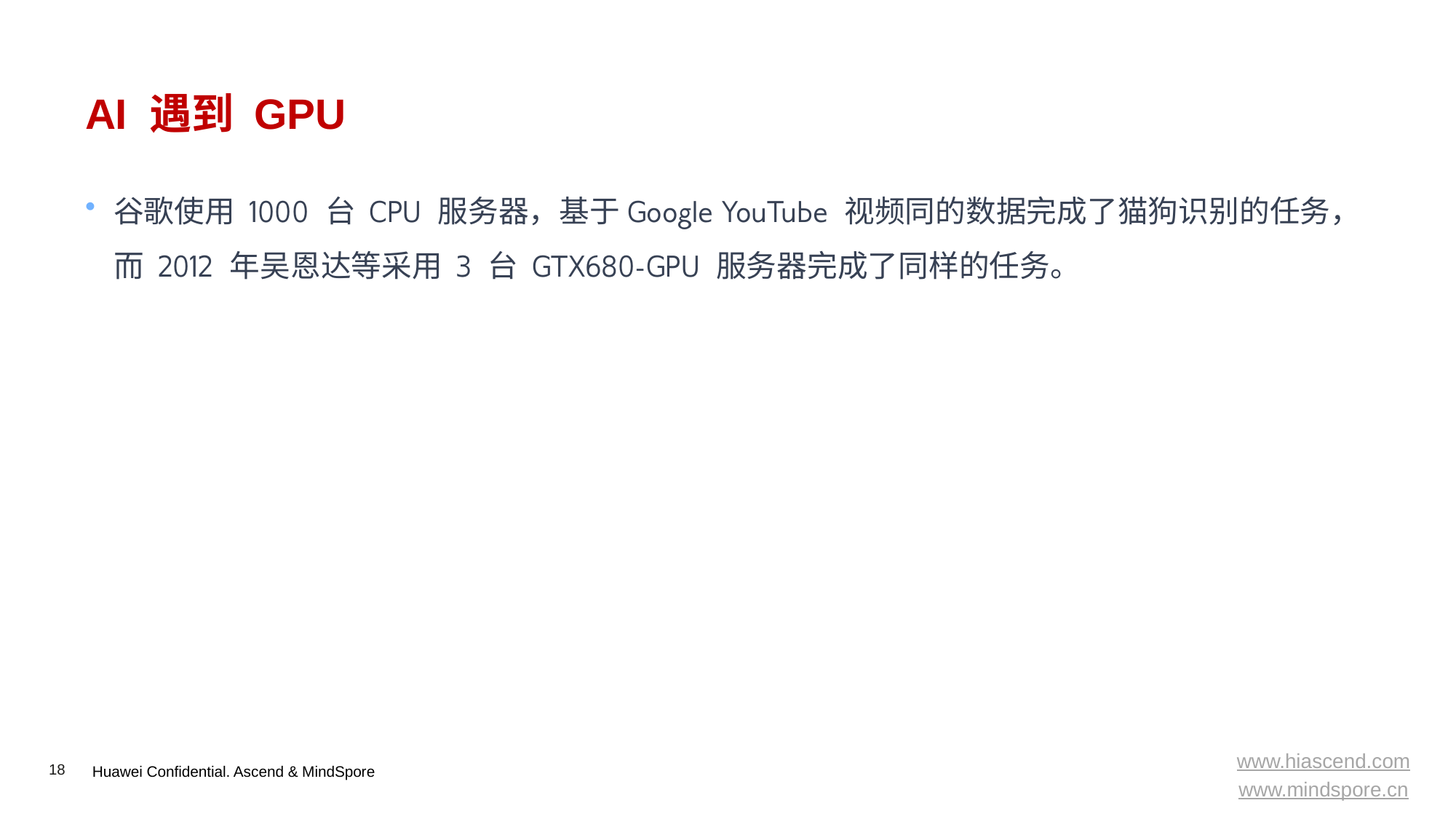

# AI 遇到 GPU
谷歌使用 1000 台 CPU 服务器，基于Google YouTube 视频同的数据完成了猫狗识别的任务，而 2012 年吴恩达等采用 3 台 GTX680-GPU 服务器完成了同样的任务。